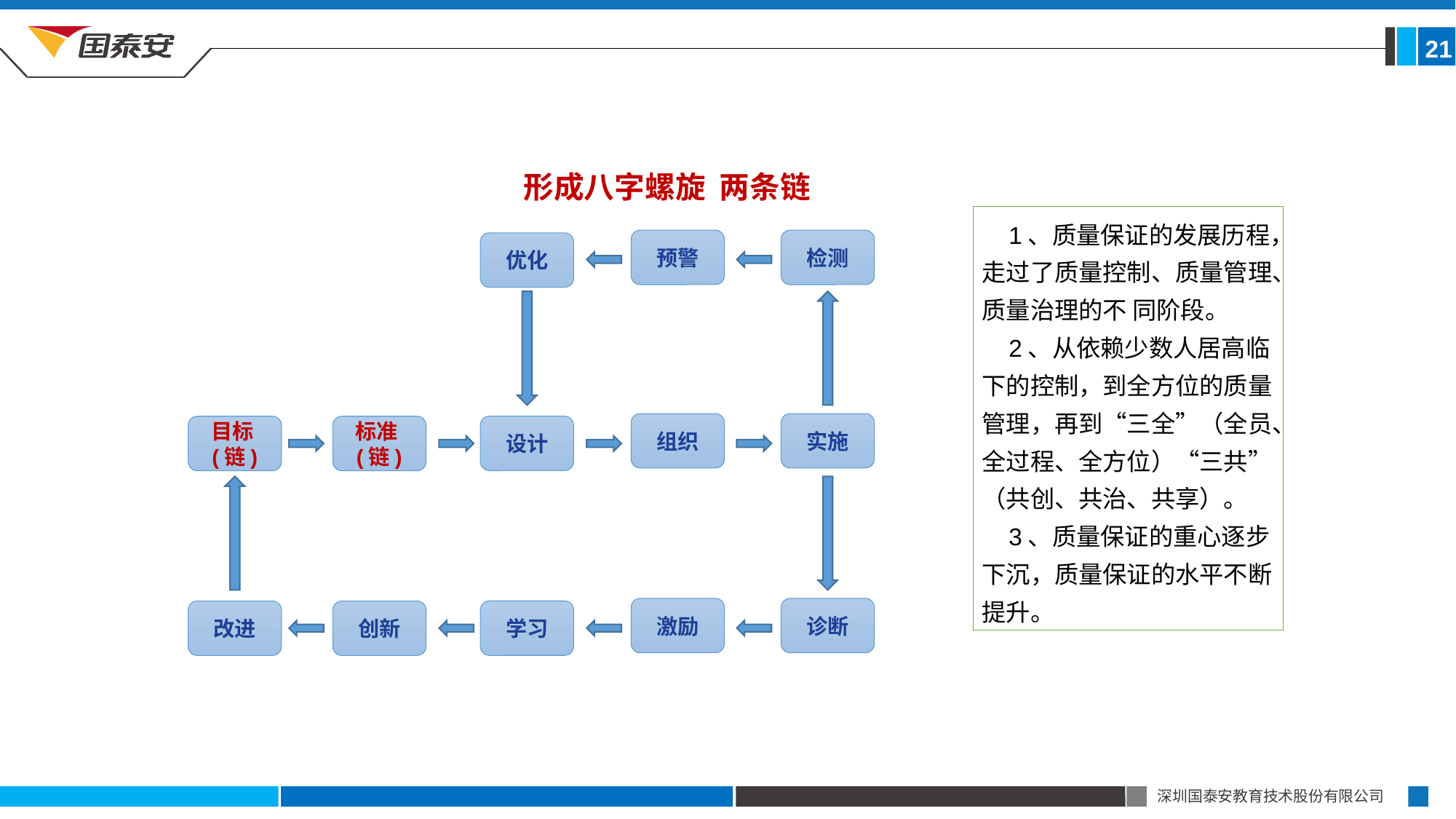

21
形成八字螺旋  两条链
1、质量保证的发展历程，走过了质量控制、质量管理、质量治理的不 同阶段。
2、从依赖少数人居高临下的控制，到全方位的质量管理，再到“三全”（全员、全过程、全方位）“三共”（共创、共治、共享）。
3、质量保证的重心逐步下沉，质量保证的水平不断提升。
预警
检测
优化

组织
实施
设计
目标(链)
标准(链)

激励
诊断
学习
改进
创新